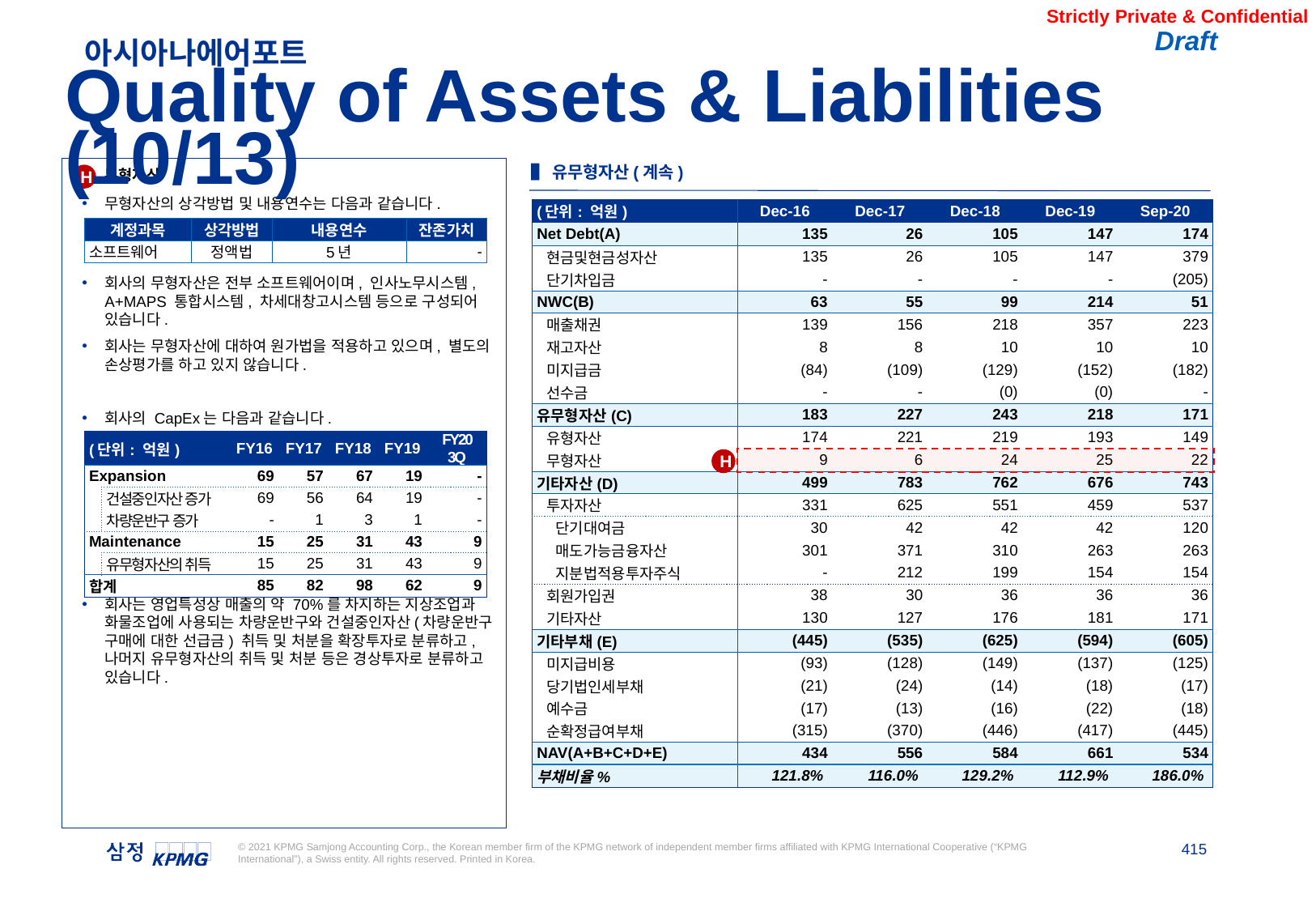

아시아나에어포트
Quality of Assets & Liabilities (10/13)
▌유무형자산(계속)

무형자산
무형자산의 상각방법 및 내용연수는 다음과 같습니다.

회사의 무형자산은 전부 소프트웨어이며, 인사노무시스템, A+MAPS 통합시스템, 차세대창고시스템 등으로 구성되어 있습니다.
회사는 무형자산에 대하여 원가법을 적용하고 있으며, 별도의 손상평가를 하고 있지 않습니다.

회사의 CapEx는 다음과 같습니다.

회사는 영업특성상 매출의 약 70%를 차지하는 지상조업과 화물조업에 사용되는 차량운반구와 건설중인자산(차량운반구 구매에 대한 선급금) 취득 및 처분을 확장투자로 분류하고, 나머지 유무형자산의 취득 및 처분 등은 경상투자로 분류하고 있습니다.
H
| (단위: 억원) | Dec-16 | Dec-17 | Dec-18 | Dec-19 | Sep-20 |
| --- | --- | --- | --- | --- | --- |
| Net Debt(A) | 135 | 26 | 105 | 147 | 174 |
| 현금및현금성자산 | 135 | 26 | 105 | 147 | 379 |
| 단기차입금 | - | - | - | - | (205) |
| NWC(B) | 63 | 55 | 99 | 214 | 51 |
| 매출채권 | 139 | 156 | 218 | 357 | 223 |
| 재고자산 | 8 | 8 | 10 | 10 | 10 |
| 미지급금 | (84) | (109) | (129) | (152) | (182) |
| 선수금 | - | - | (0) | (0) | - |
| 유무형자산(C) | 183 | 227 | 243 | 218 | 171 |
| 유형자산 | 174 | 221 | 219 | 193 | 149 |
| 무형자산 | 9 | 6 | 24 | 25 | 22 |
| 기타자산(D) | 499 | 783 | 762 | 676 | 743 |
| 투자자산 | 331 | 625 | 551 | 459 | 537 |
| 단기대여금 | 30 | 42 | 42 | 42 | 120 |
| 매도가능금융자산 | 301 | 371 | 310 | 263 | 263 |
| 지분법적용투자주식 | - | 212 | 199 | 154 | 154 |
| 회원가입권 | 38 | 30 | 36 | 36 | 36 |
| 기타자산 | 130 | 127 | 176 | 181 | 171 |
| 기타부채(E) | (445) | (535) | (625) | (594) | (605) |
| 미지급비용 | (93) | (128) | (149) | (137) | (125) |
| 당기법인세부채 | (21) | (24) | (14) | (18) | (17) |
| 예수금 | (17) | (13) | (16) | (22) | (18) |
| 순확정급여부채 | (315) | (370) | (446) | (417) | (445) |
| NAV(A+B+C+D+E) | 434 | 556 | 584 | 661 | 534 |
| 부채비율% | 121.8% | 116.0% | 129.2% | 112.9% | 186.0% |
| 계정과목 | 상각방법 | 내용연수 | 잔존가치 |
| --- | --- | --- | --- |
| 소프트웨어 | 정액법 | 5년 | - |
| (단위: 억원) |  |  | FY16 | FY17 | FY18 | FY19 | FY20 3Q |
| --- | --- | --- | --- | --- | --- | --- | --- |
| Expansion |  |  | 69 | 57 | 67 | 19 | - |
|  | 건설중인자산 증가 |  | 69 | 56 | 64 | 19 | - |
|  | 차량운반구 증가 |  | - | 1 | 3 | 1 | - |
| Maintenance |  |  | 15 | 25 | 31 | 43 | 9 |
|  | 유무형자산의 취득 |  | 15 | 25 | 31 | 43 | 9 |
| 합계 |  |  | 85 | 82 | 98 | 62 | 9 |

H